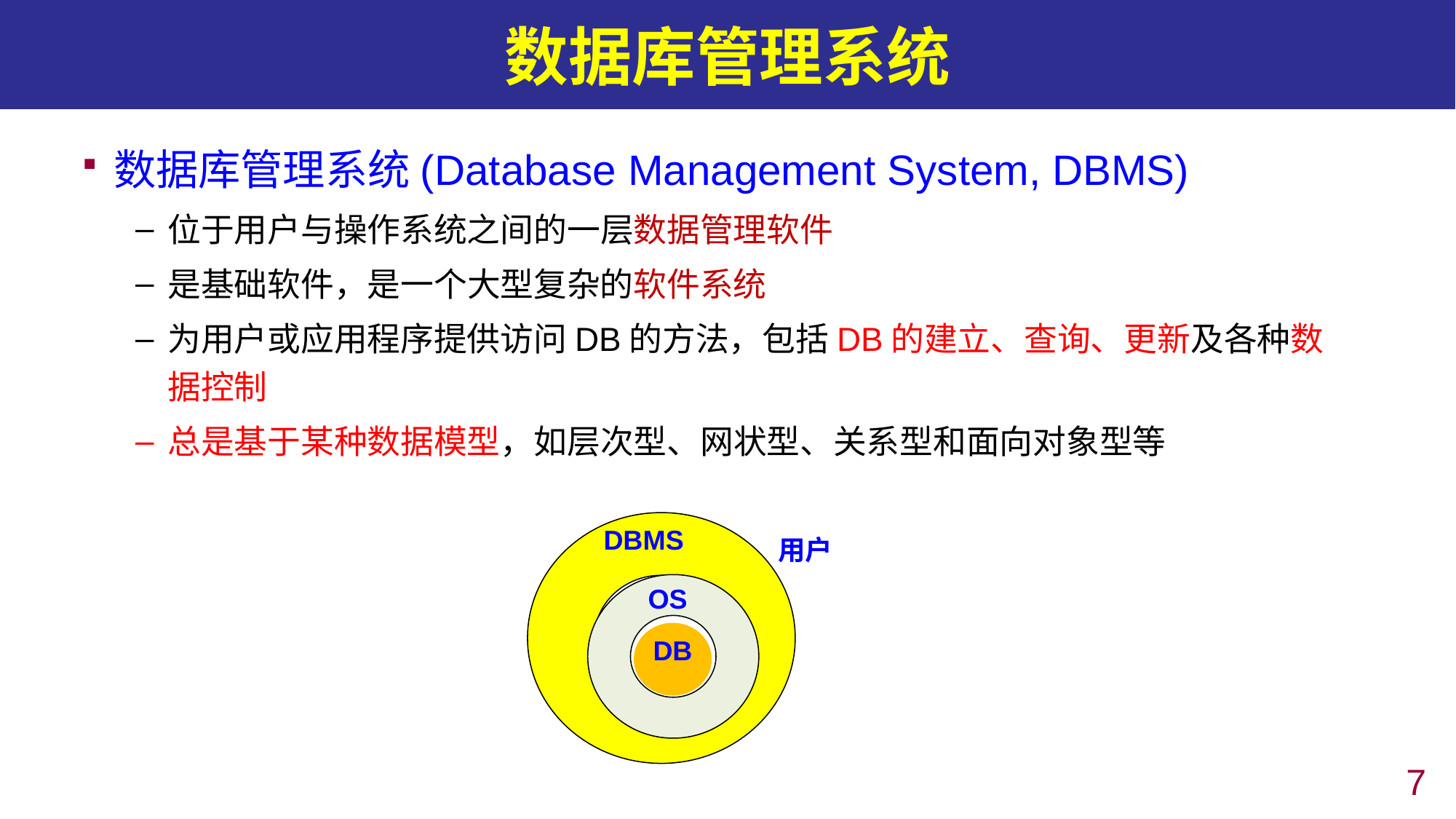

# 数据库管理系统
数据库管理系统(Database Management System, DBMS)
位于用户与操作系统之间的一层数据管理软件
是基础软件，是一个大型复杂的软件系统
为用户或应用程序提供访问DB的方法，包括DB的建立、查询、更新及各种数据控制
总是基于某种数据模型，如层次型、网状型、关系型和面向对象型等
 DBMS

 用户
 OS

DB
7